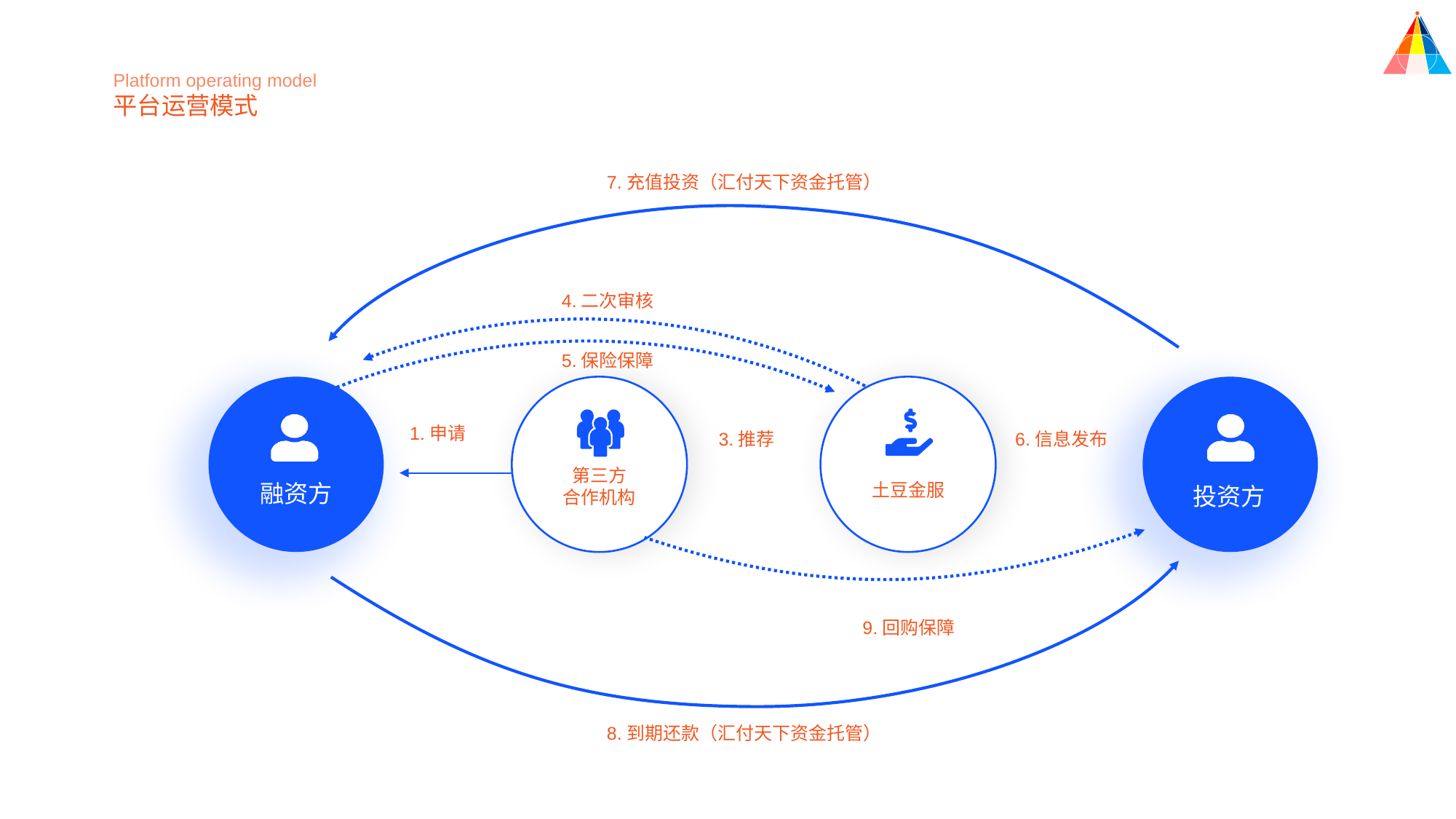

Platform operating model
平台运营模式
7.充值投资（汇付天下资金托管）

4.二次审核

5.保险保障

1.申请
3.推荐
6.信息发布
第三方
合作机构
融资方
土豆金服
投资方
2.审核

9.回购保障
8.到期还款（汇付天下资金托管）